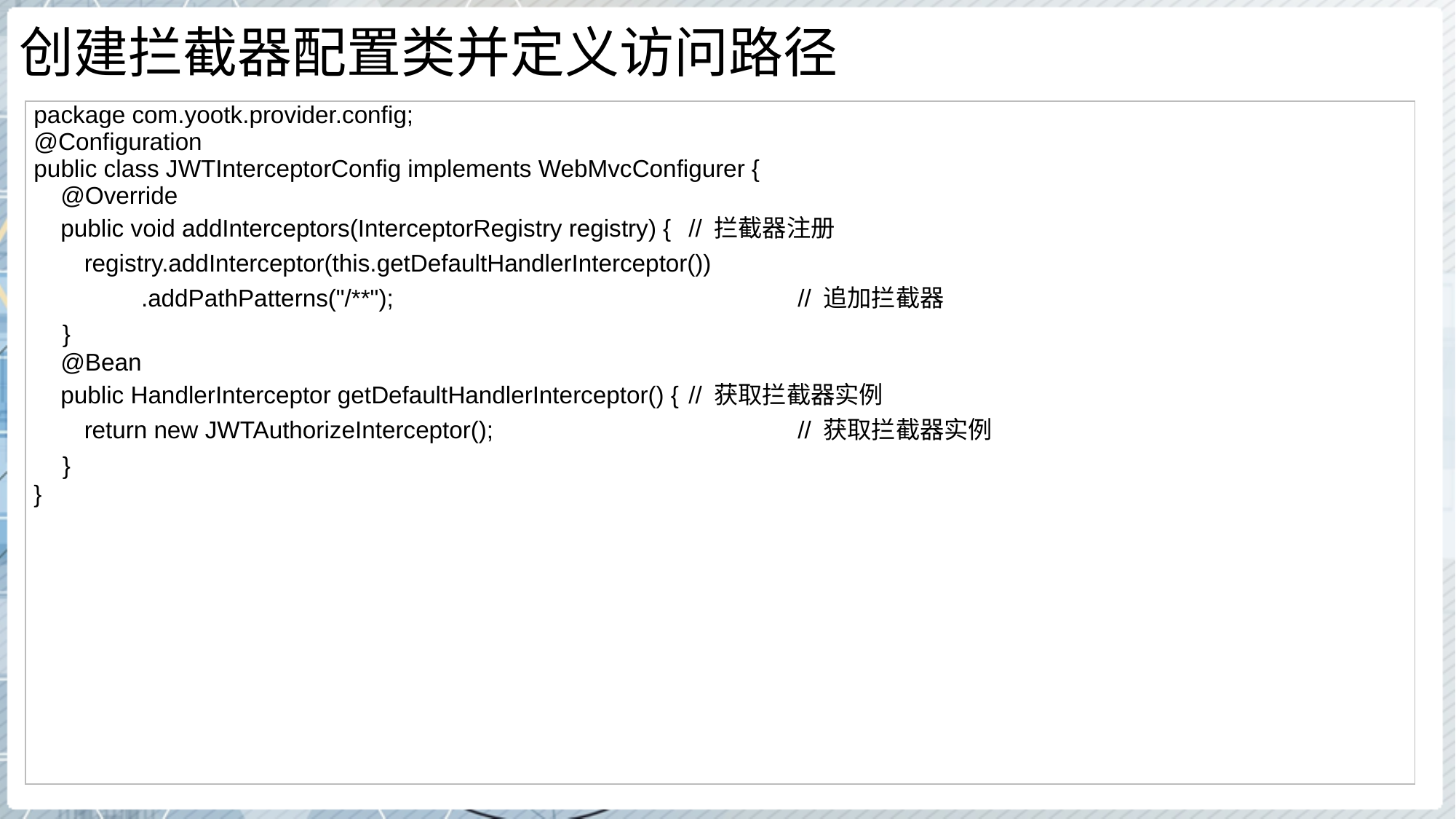

# 创建拦截器配置类并定义访问路径
| package com.yootk.provider.config; @Configuration public class JWTInterceptorConfig implements WebMvcConfigurer { @Override public void addInterceptors(InterceptorRegistry registry) { // 拦截器注册 registry.addInterceptor(this.getDefaultHandlerInterceptor()) .addPathPatterns("/\*\*"); // 追加拦截器 } @Bean public HandlerInterceptor getDefaultHandlerInterceptor() { // 获取拦截器实例 return new JWTAuthorizeInterceptor(); // 获取拦截器实例 } } |
| --- |